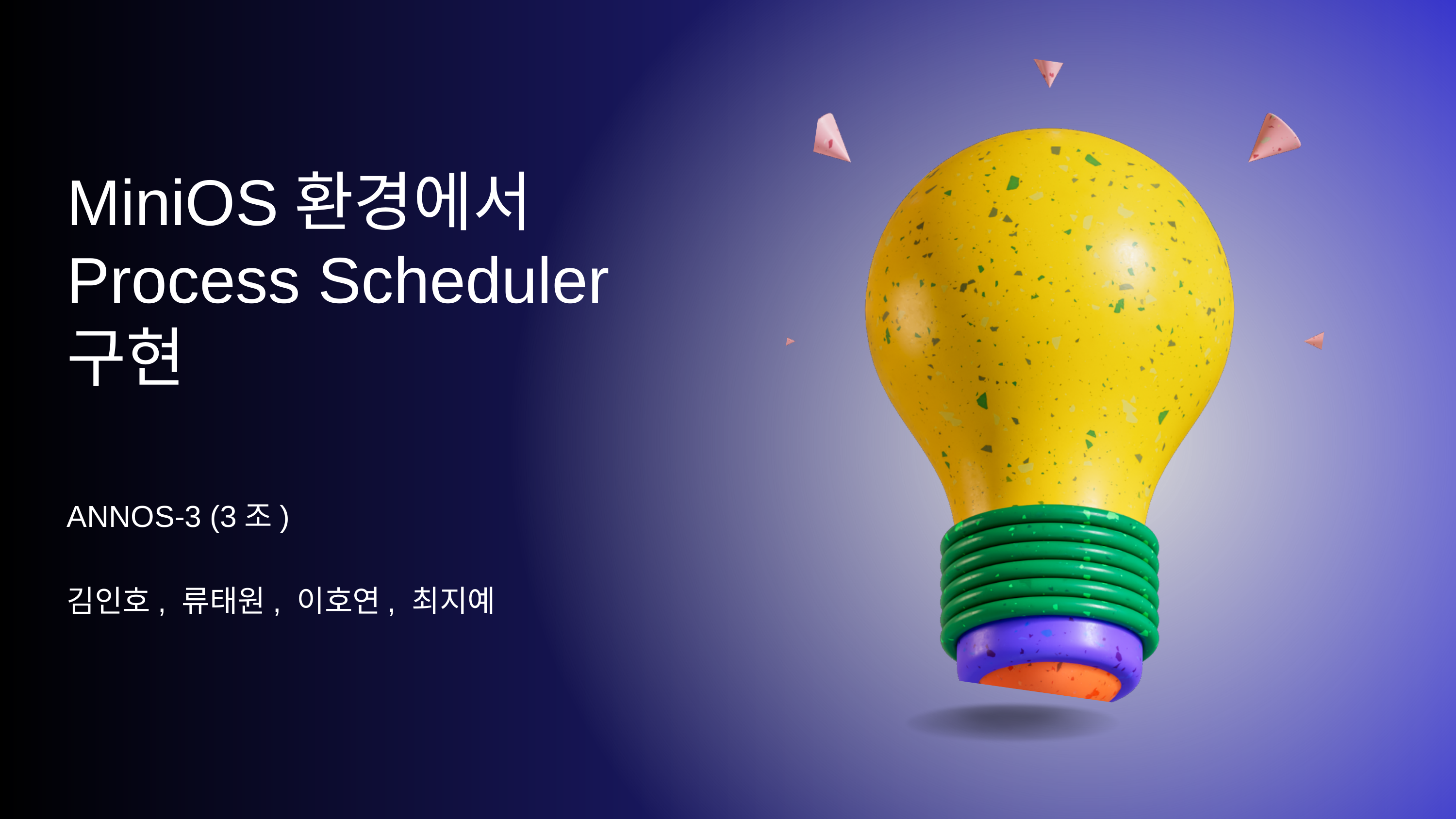

MiniOS환경에서
Process Scheduler
구현
ANNOS-3 (3조)

김인호, 류태원, 이호연, 최지예